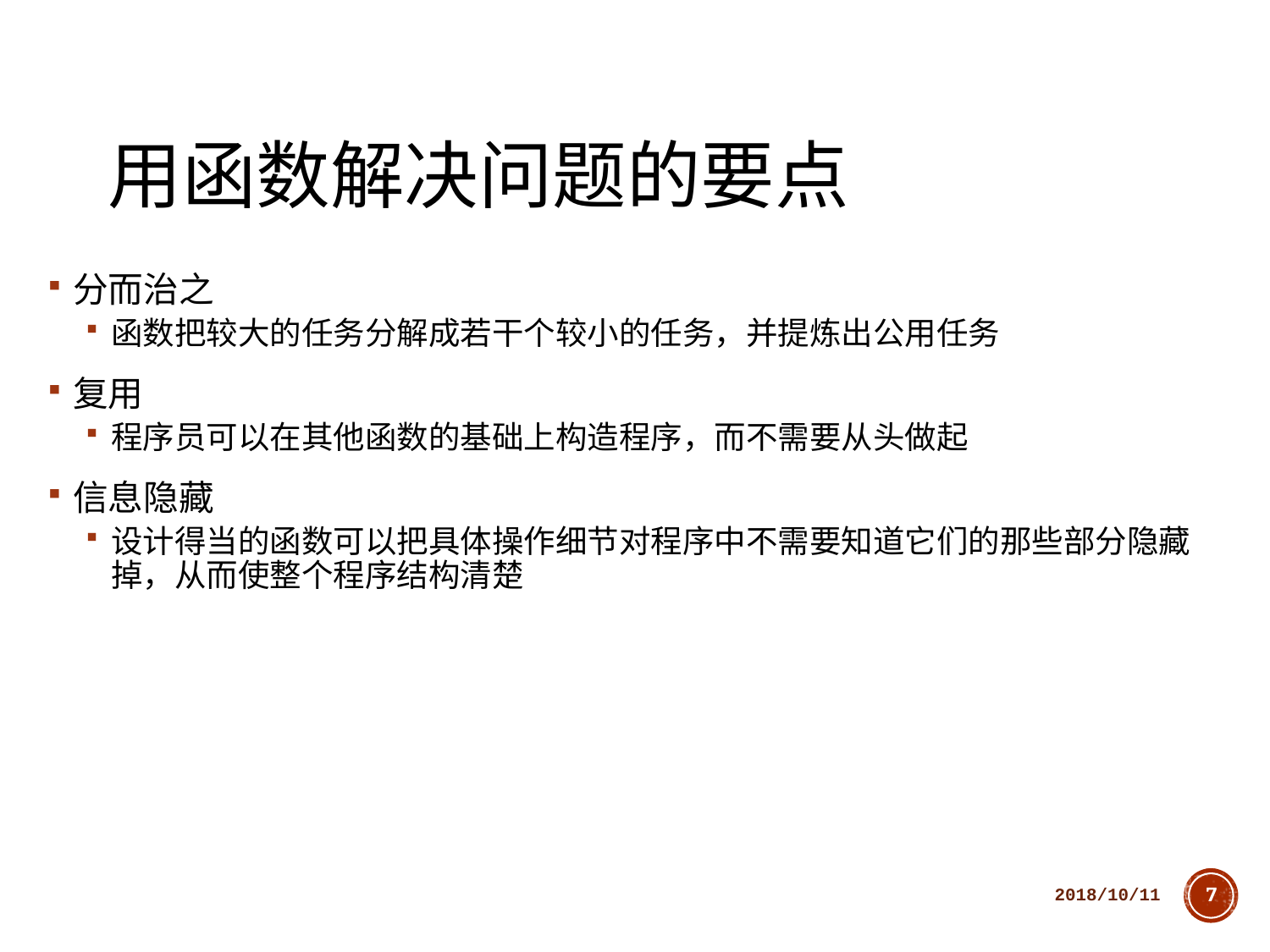

# 用函数解决问题的要点
分而治之
函数把较大的任务分解成若干个较小的任务，并提炼出公用任务
复用
程序员可以在其他函数的基础上构造程序，而不需要从头做起
信息隐藏
设计得当的函数可以把具体操作细节对程序中不需要知道它们的那些部分隐藏掉，从而使整个程序结构清楚
2018/10/11
7